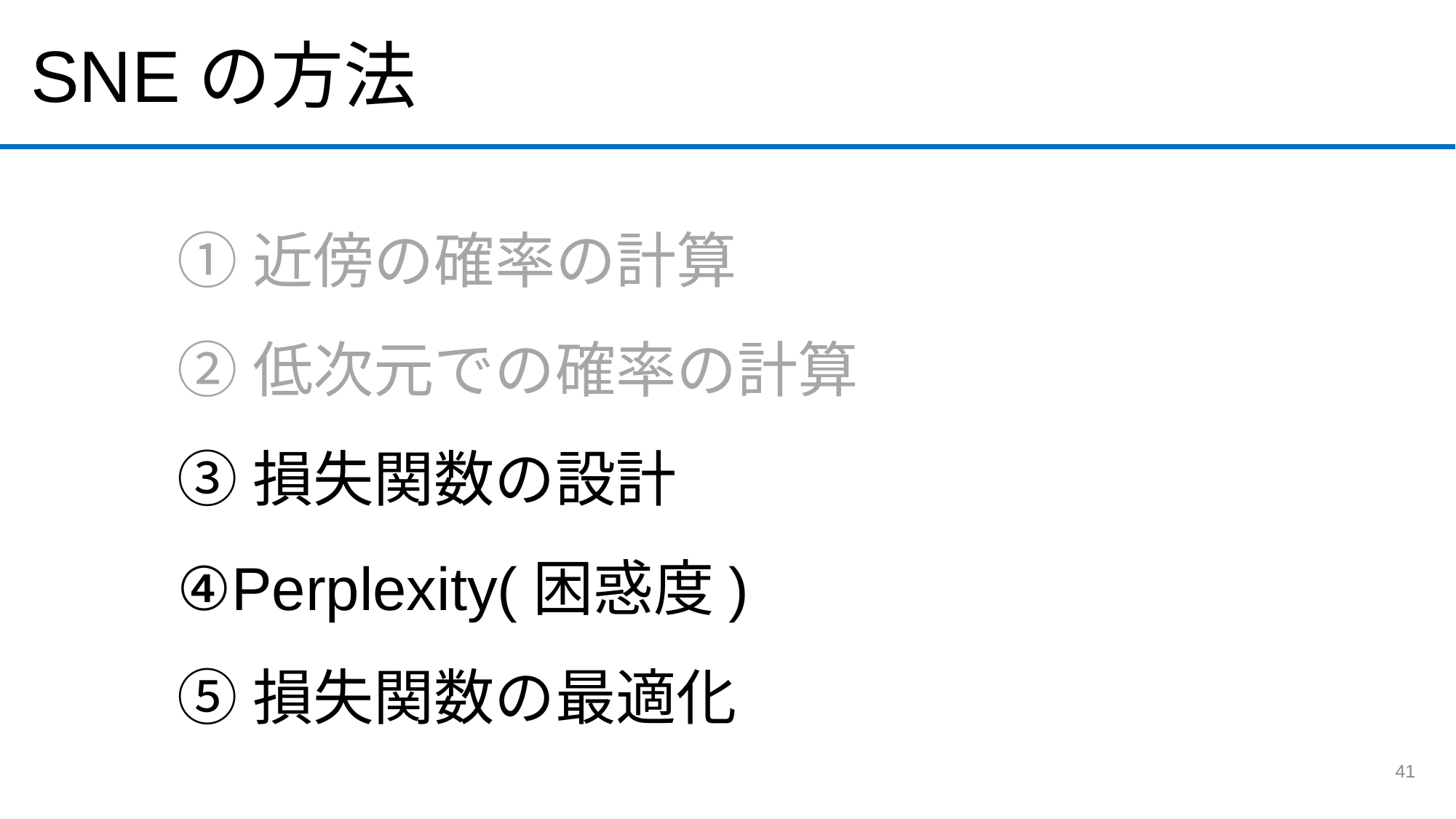

SNEの方法
①近傍の確率の計算
②低次元での確率の計算
③損失関数の設計
④Perplexity(困惑度)
⑤損失関数の最適化
41